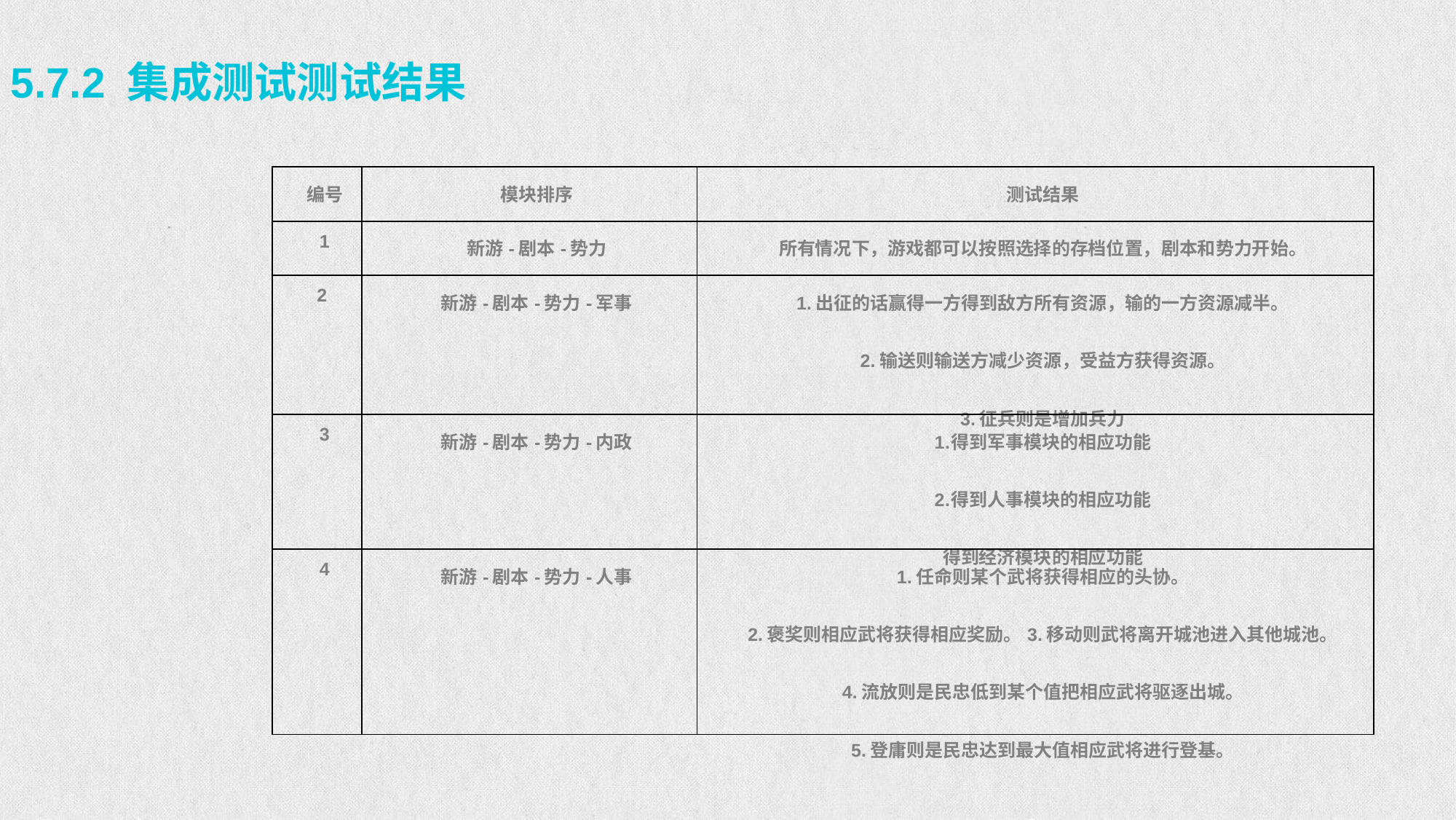

5.7.2 集成测试测试结果
| 编号 | 模块排序 | 测试结果 |
| --- | --- | --- |
| 1 | 新游-剧本-势力 | 所有情况下，游戏都可以按照选择的存档位置，剧本和势力开始。 |
| 2 | 新游-剧本-势力-军事 | 1.出征的话赢得一方得到敌方所有资源，输的一方资源减半。 2.输送则输送方减少资源，受益方获得资源。 3.征兵则是增加兵力 |
| 3 | 新游-剧本-势力-内政 | 得到军事模块的相应功能 得到人事模块的相应功能 得到经济模块的相应功能 |
| 4 | 新游-剧本-势力-人事 | 1.任命则某个武将获得相应的头协。 2.褒奖则相应武将获得相应奖励。3.移动则武将离开城池进入其他城池。 4.流放则是民忠低到某个值把相应武将驱逐出城。 5.登庸则是民忠达到最大值相应武将进行登基。 |